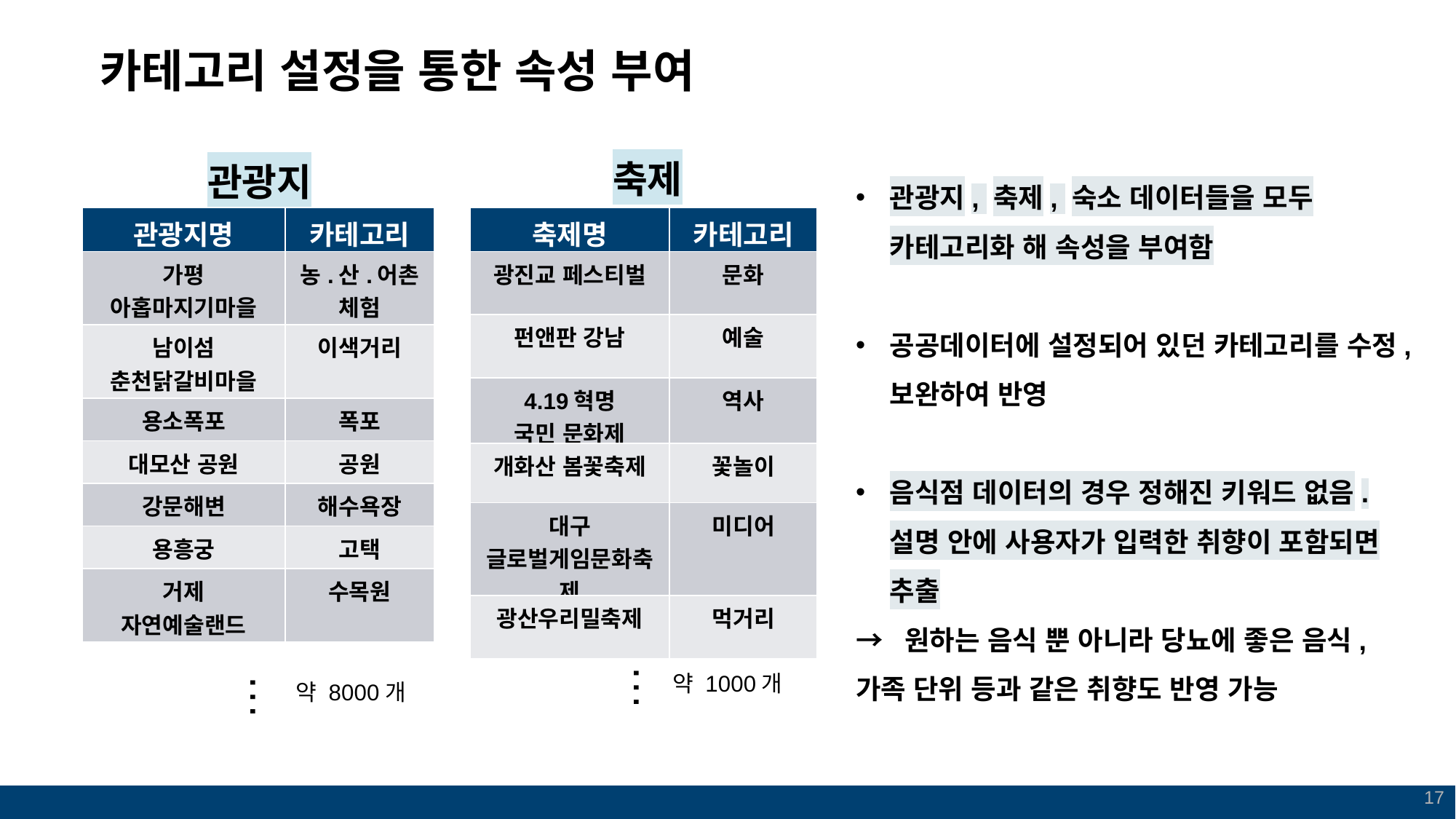

카테고리 설정을 통한 속성 부여
축제
관광지
관광지, 축제, 숙소 데이터들을 모두 카테고리화 해 속성을 부여함

공공데이터에 설정되어 있던 카테고리를 수정, 보완하여 반영

음식점 데이터의 경우 정해진 키워드 없음. 설명 안에 사용자가 입력한 취향이 포함되면 추출
→  원하는 음식 뿐 아니라 당뇨에 좋은 음식, 가족 단위 등과 같은 취향도 반영 가능
| 관광지명 | 카테고리 |
| --- | --- |
| 가평 아홉마지기마을 | 농.산.어촌 체험 |
| 남이섬 춘천닭갈비마을 | 이색거리 |
| 용소폭포 | 폭포 |
| 대모산 공원 | 공원 |
| 강문해변 | 해수욕장 |
| 용흥궁 | 고택 |
| 거제 자연예술랜드 | 수목원 |
| 축제명 | 카테고리 |
| --- | --- |
| 광진교 페스티벌 | 문화 |
| 펀앤판 강남 | 예술 |
| 4.19혁명 국민 문화제 | 역사 |
| 개화산 봄꽃축제 | 꽃놀이 |
| 대구 글로벌게임문화축제 | 미디어 |
| 광산우리밀축제 | 먹거리 |

…
약 1000개
…
약 8000개
17